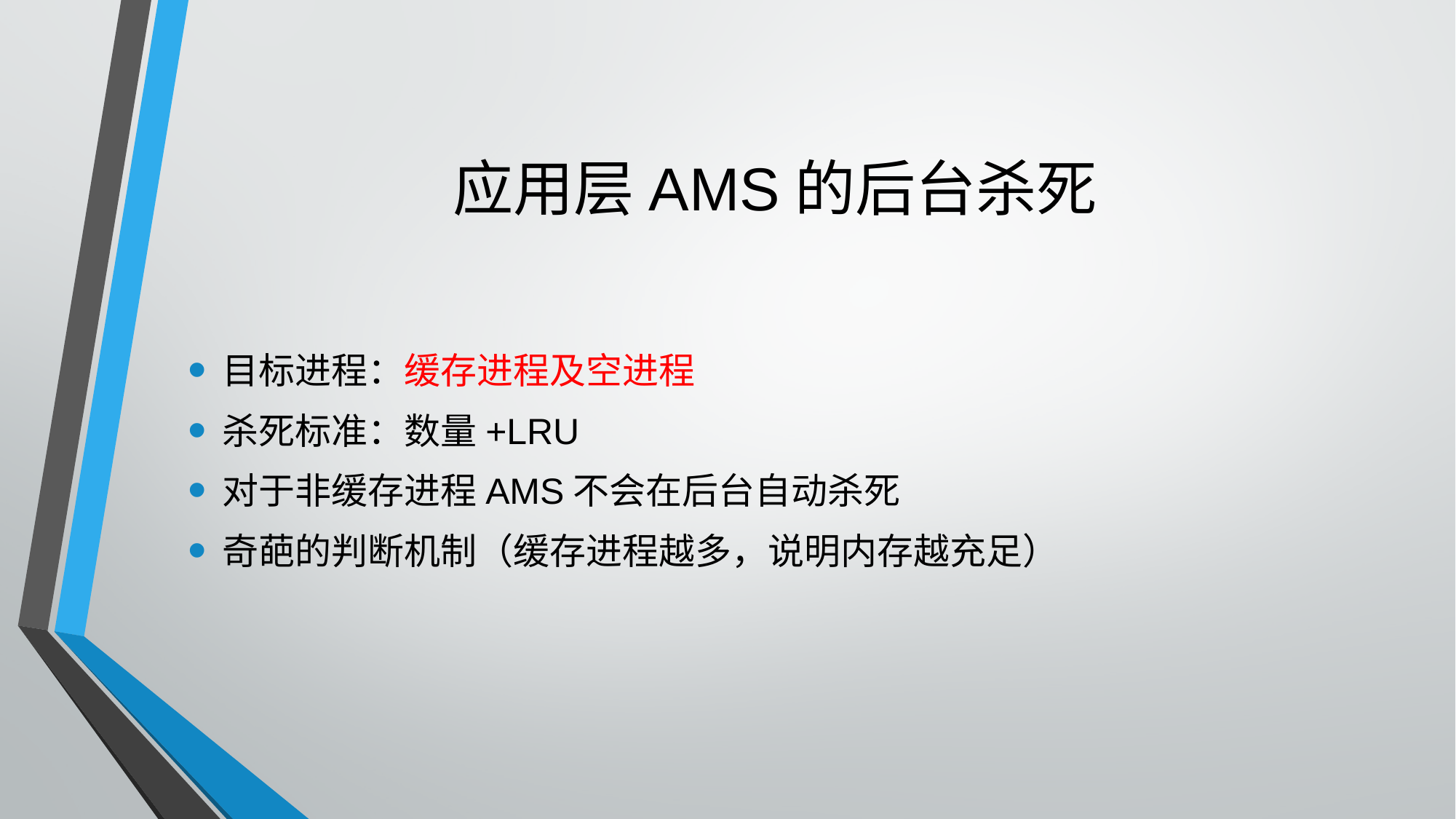

# 应用层AMS的后台杀死
目标进程：缓存进程及空进程
杀死标准：数量+LRU
对于非缓存进程AMS不会在后台自动杀死
奇葩的判断机制（缓存进程越多，说明内存越充足）